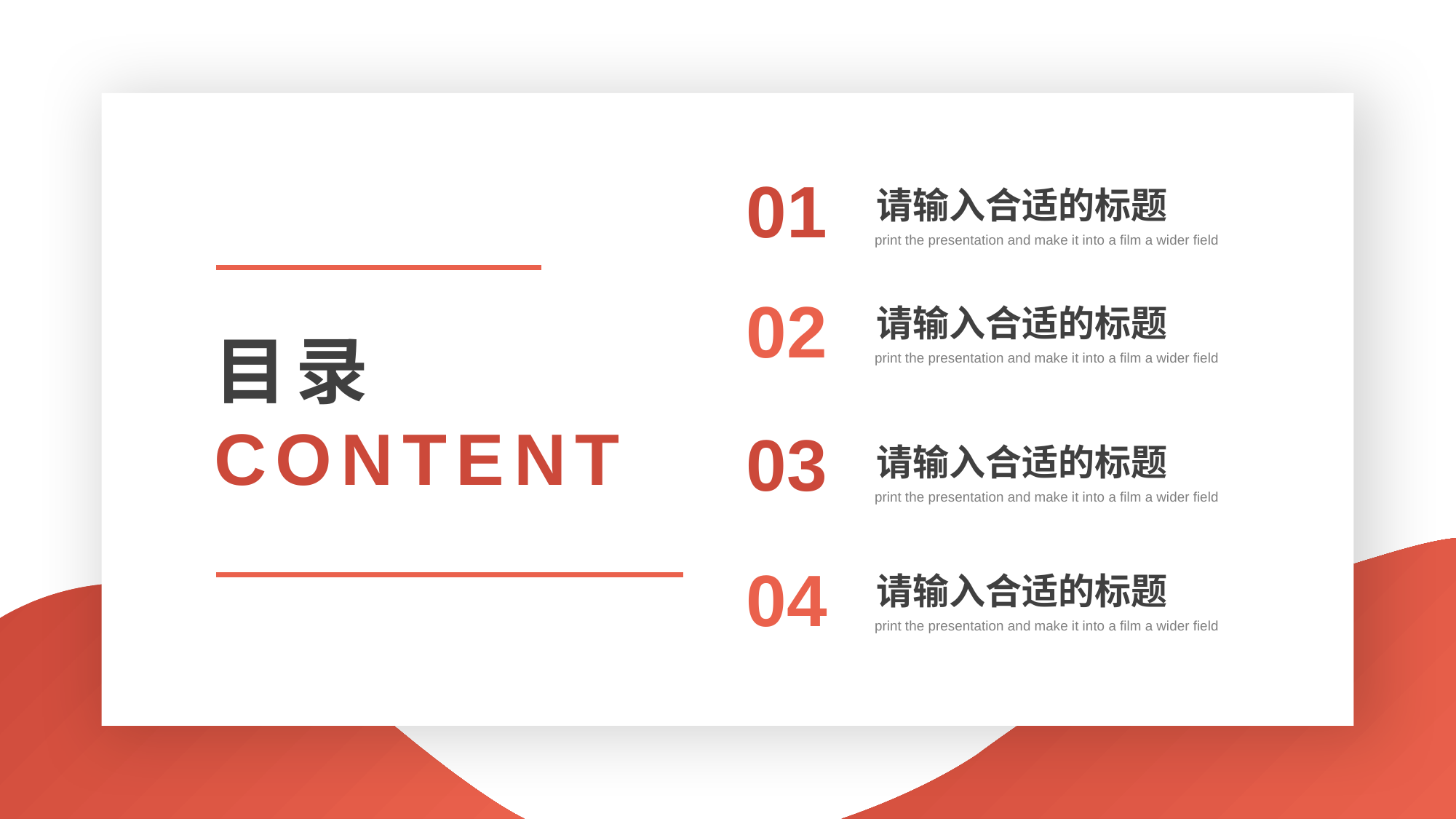

01
请输入合适的标题
print the presentation and make it into a film a wider field
02
请输入合适的标题
print the presentation and make it into a film a wider field
目录
CONTENT
03
请输入合适的标题
print the presentation and make it into a film a wider field

04
请输入合适的标题
print the presentation and make it into a film a wider field